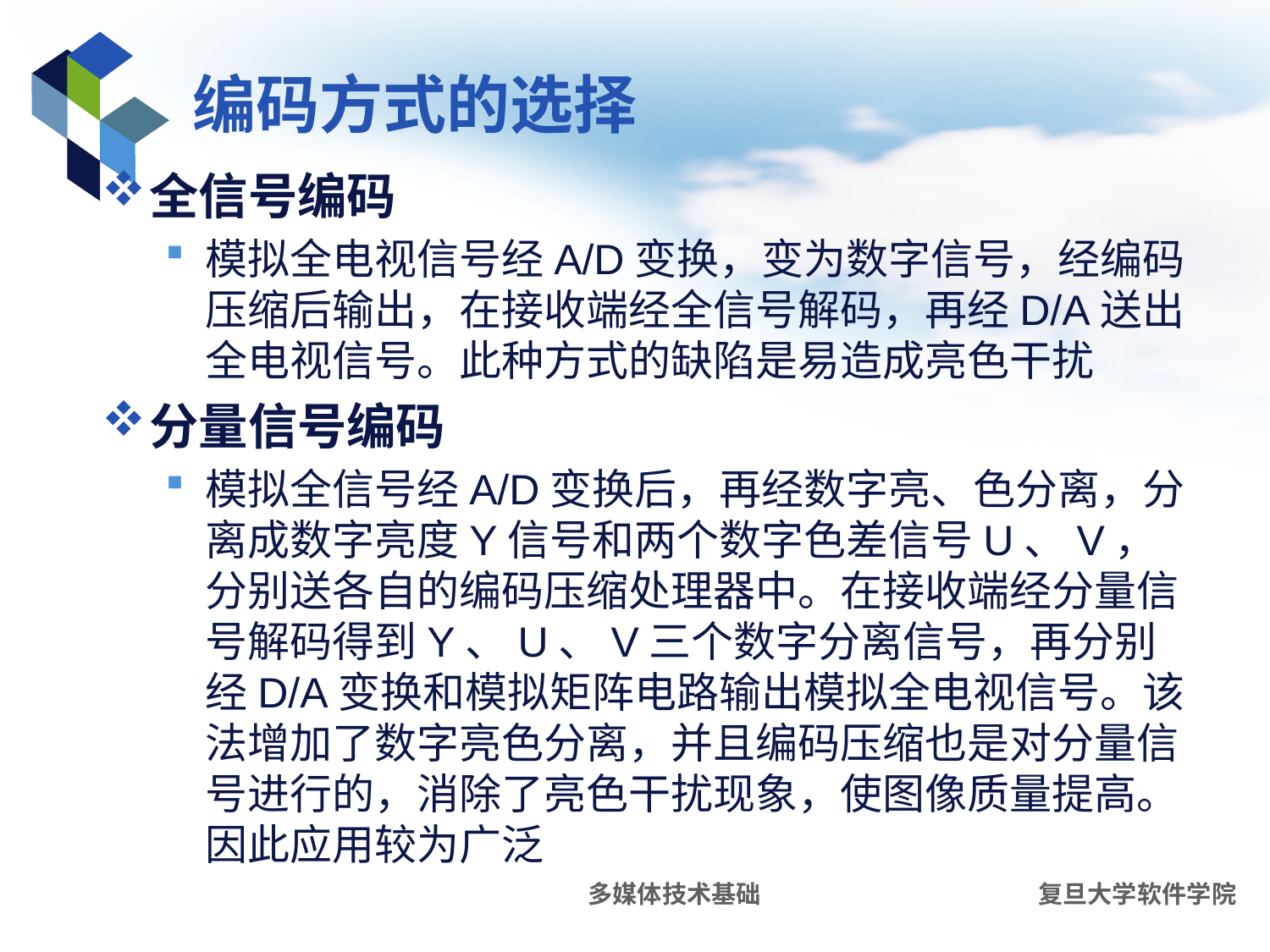

# 编码方式的选择
全信号编码
模拟全电视信号经A/D变换，变为数字信号，经编码压缩后输出，在接收端经全信号解码，再经D/A送出全电视信号。此种方式的缺陷是易造成亮色干扰
分量信号编码
模拟全信号经A/D变换后，再经数字亮、色分离，分离成数字亮度Y信号和两个数字色差信号U、V，分别送各自的编码压缩处理器中。在接收端经分量信号解码得到Y、U、V三个数字分离信号，再分别经D/A变换和模拟矩阵电路输出模拟全电视信号。该法增加了数字亮色分离，并且编码压缩也是对分量信号进行的，消除了亮色干扰现象，使图像质量提高。因此应用较为广泛
多媒体技术基础